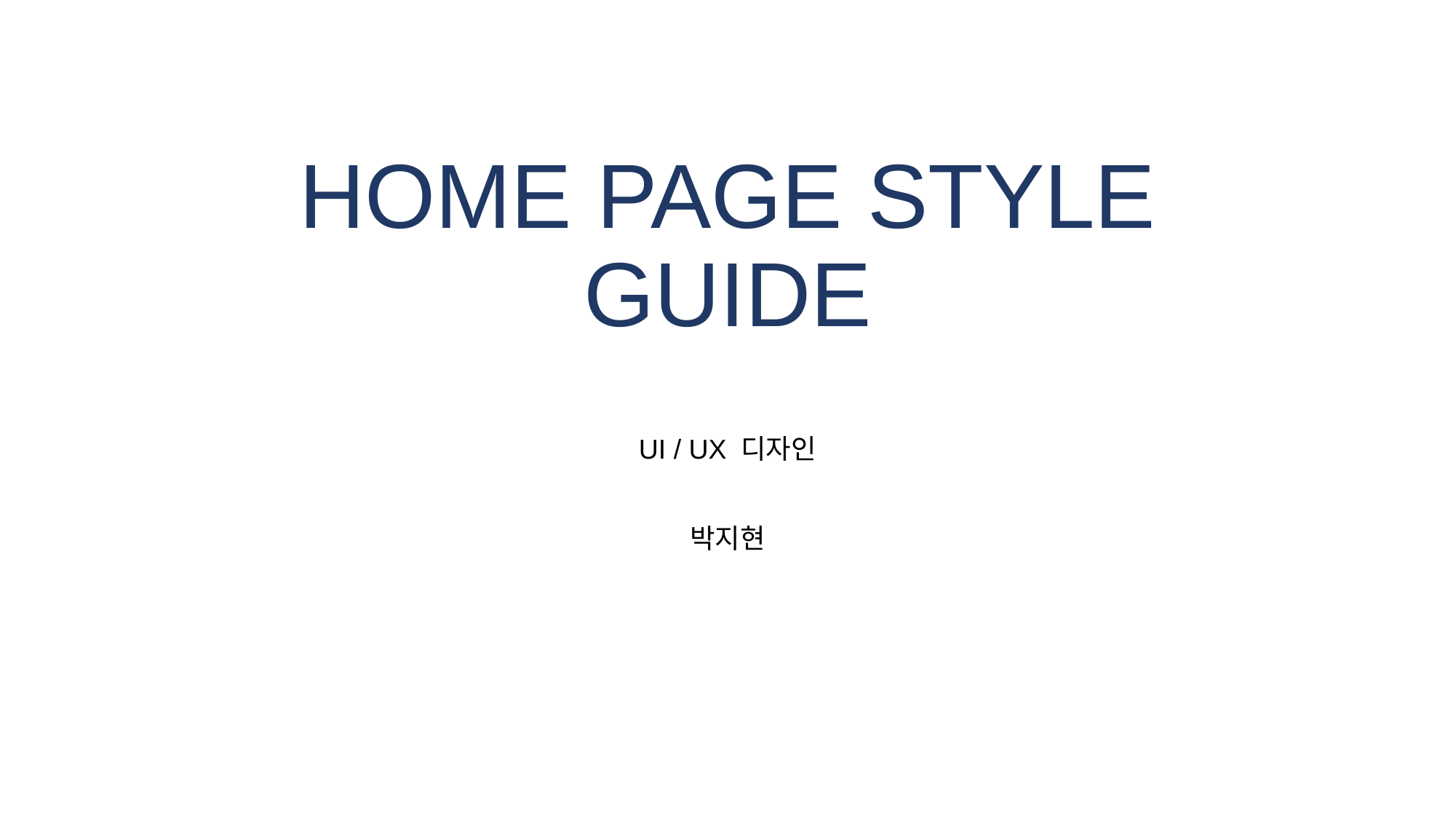

# HOME PAGE STYLE GUIDE
UI / UX 디자인

박지현